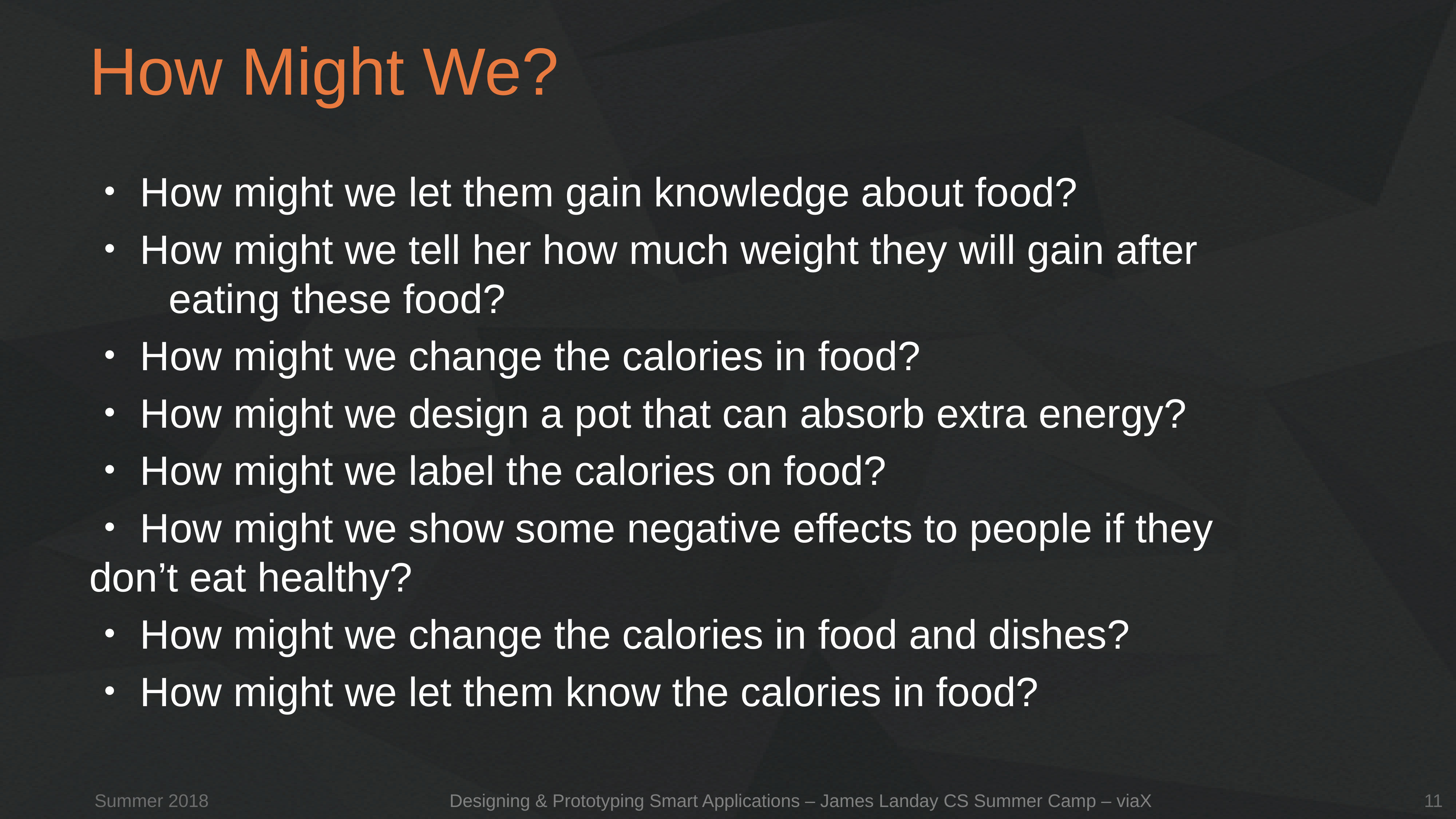

# How Might We?
・How might we let them gain knowledge about food?
・How might we tell her how much weight they will gain after                 eating these food?
・How might we change the calories in food?
・How might we design a pot that can absorb extra energy?
・How might we label the calories on food?
・How might we show some negative effects to people if they don’t eat healthy?
・How might we change the calories in food and dishes?
・How might we let them know the calories in food?
Summer 2018
Designing & Prototyping Smart Applications – James Landay CS Summer Camp – viaX
11